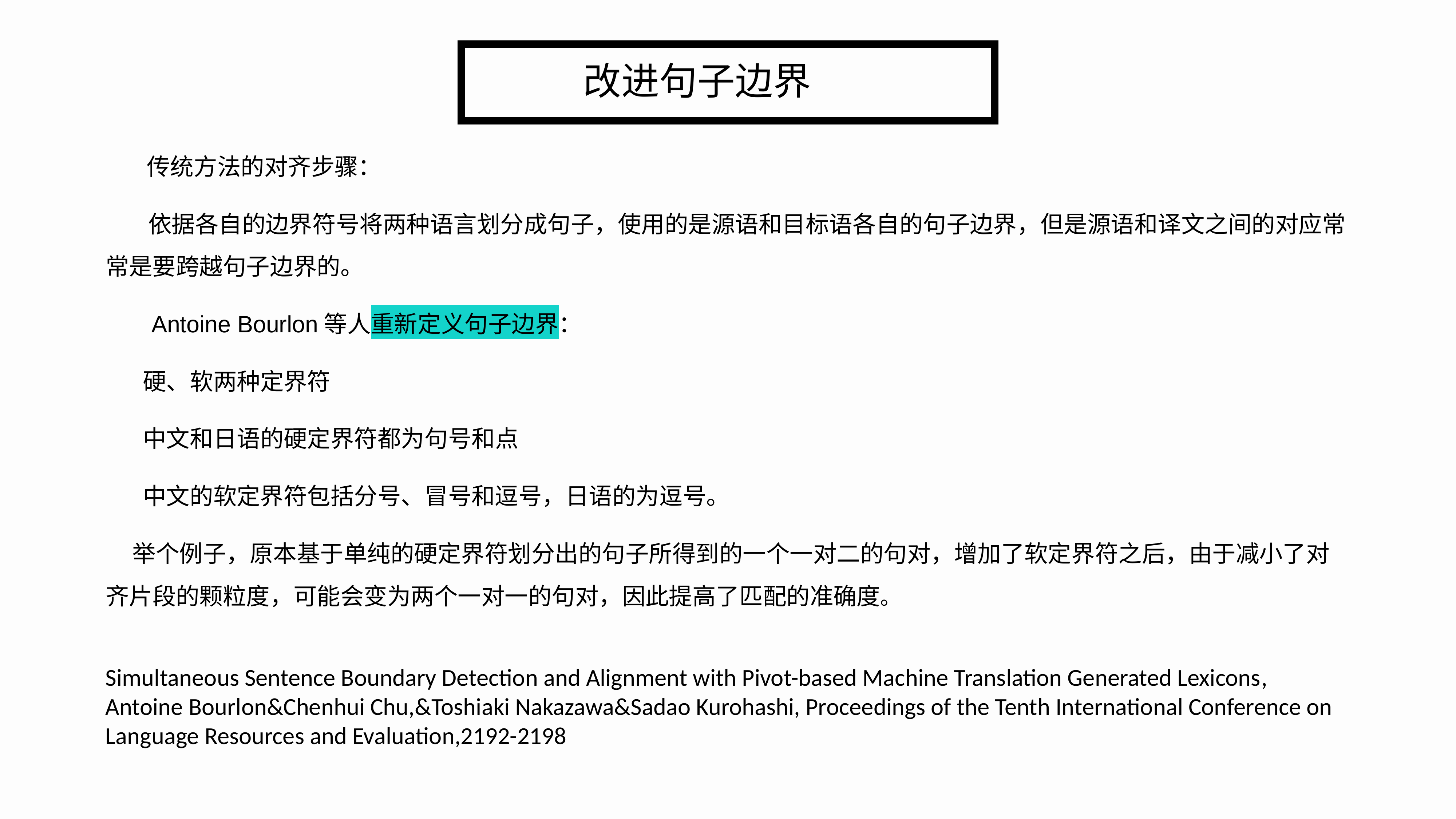

# 改进句子边界
        传统方法的对齐步骤：
       依据各自的边界符号将两种语言划分成句子，使用的是源语和目标语各自的句子边界，但是源语和译文之间的对应常常是要跨越句子边界的。
       Antoine Bourlon等人重新定义句子边界：
      硬、软两种定界符
      中文和日语的硬定界符都为句号和点
      中文的软定界符包括分号、冒号和逗号，日语的为逗号。
    举个例子，原本基于单纯的硬定界符划分出的句子所得到的一个一对二的句对，增加了软定界符之后，由于减小了对齐片段的颗粒度，可能会变为两个一对一的句对，因此提高了匹配的准确度。

Simultaneous Sentence Boundary Detection and Alignment with Pivot-based Machine Translation Generated Lexicons, Antoine Bourlon&Chenhui Chu,&Toshiaki Nakazawa&Sadao Kurohashi, Proceedings of the Tenth International Conference on Language Resources and Evaluation,2192-2198